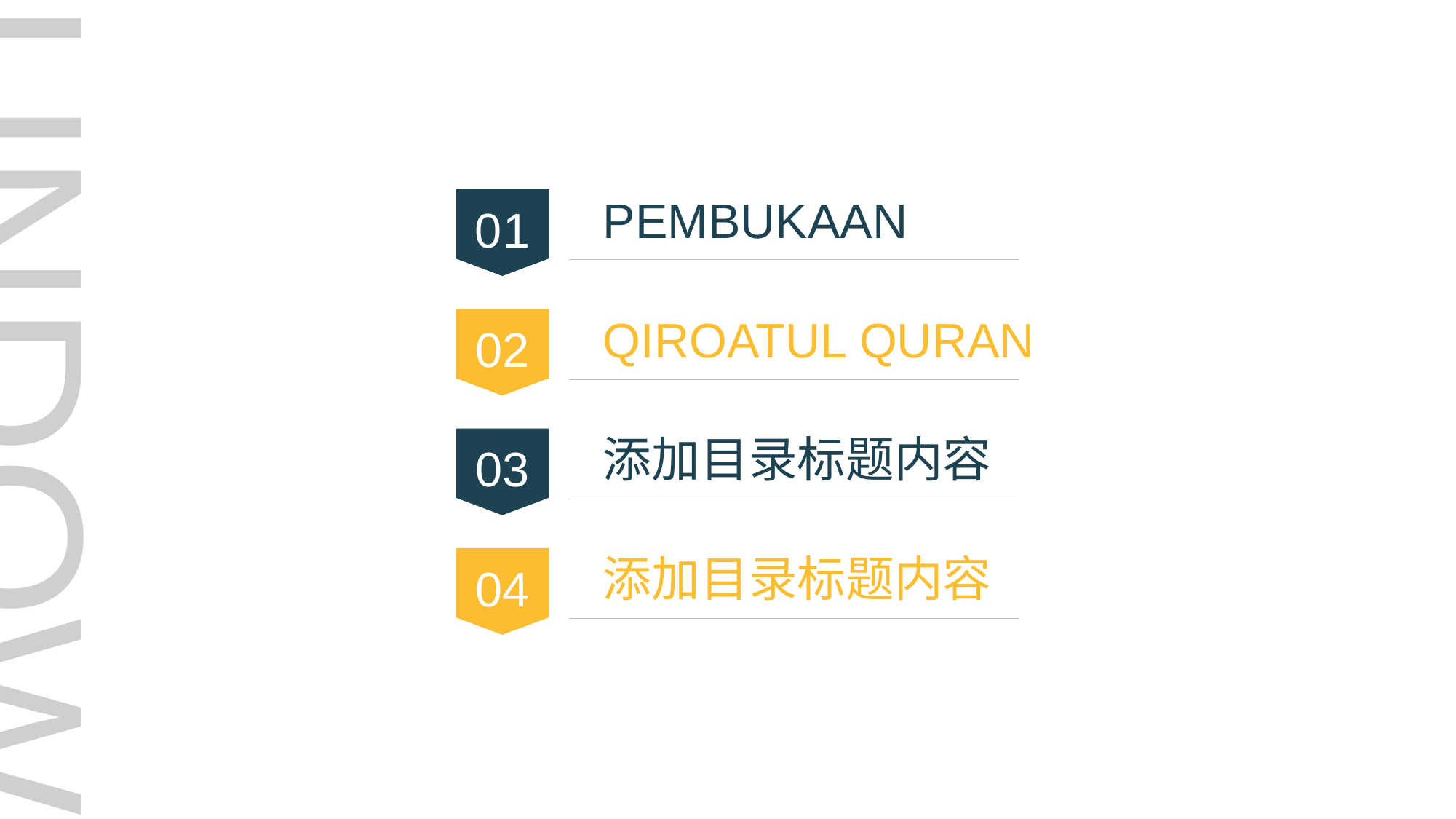

RUNDOWN
PEMBUKAAN
01
QIROATUL QURAN
02
添加目录标题内容
03
添加目录标题内容
04